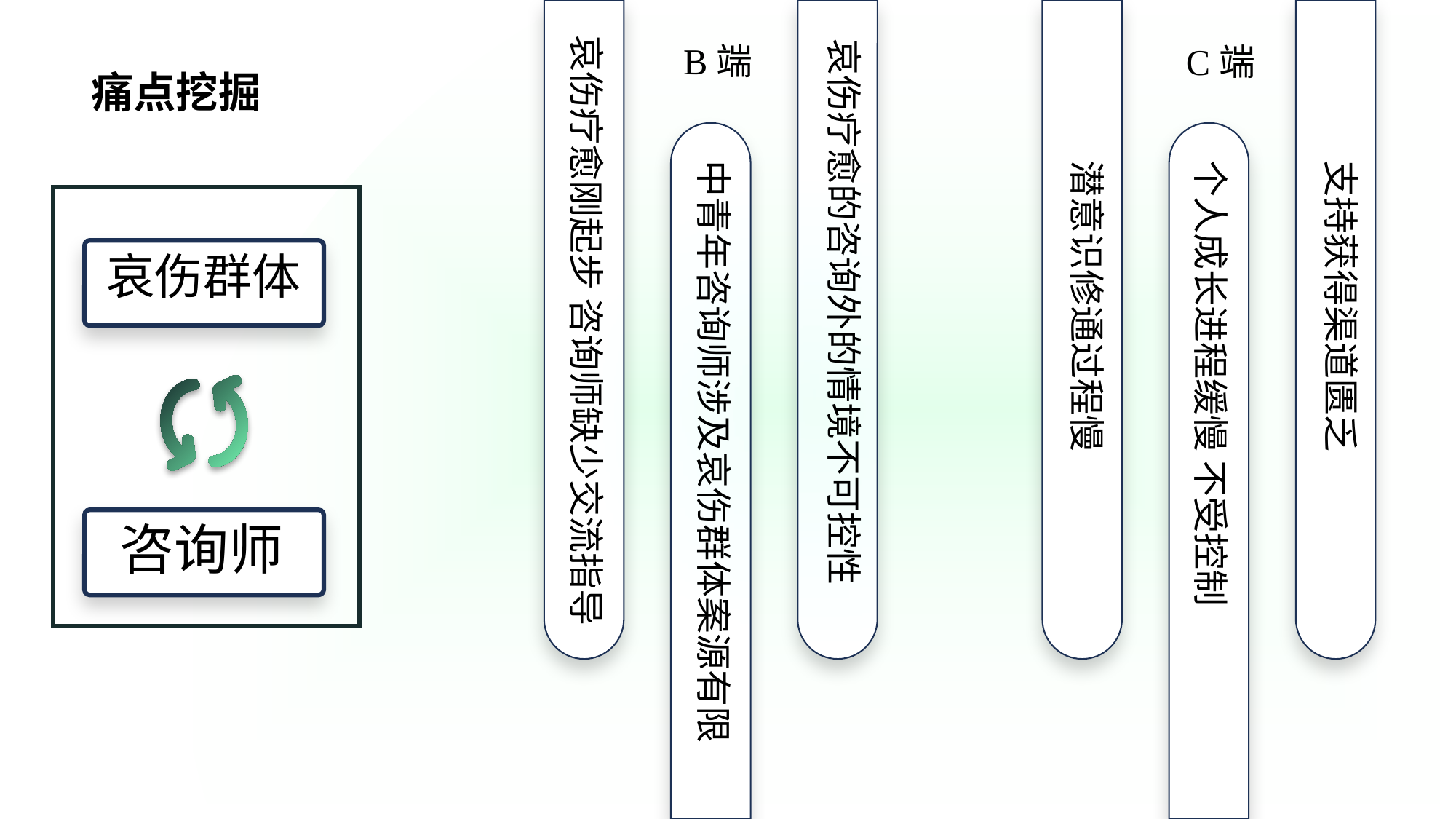

哀伤疗愈刚起步 咨询师缺少交流指导
哀伤疗愈的咨询外的情境不可控性
B端
C端
痛点挖掘

中青年咨询师涉及哀伤群体案源有限
潜意识修通过程慢
个人成长进程缓慢 不受控制
支持获得渠道匮乏

哀伤群体

咨询师